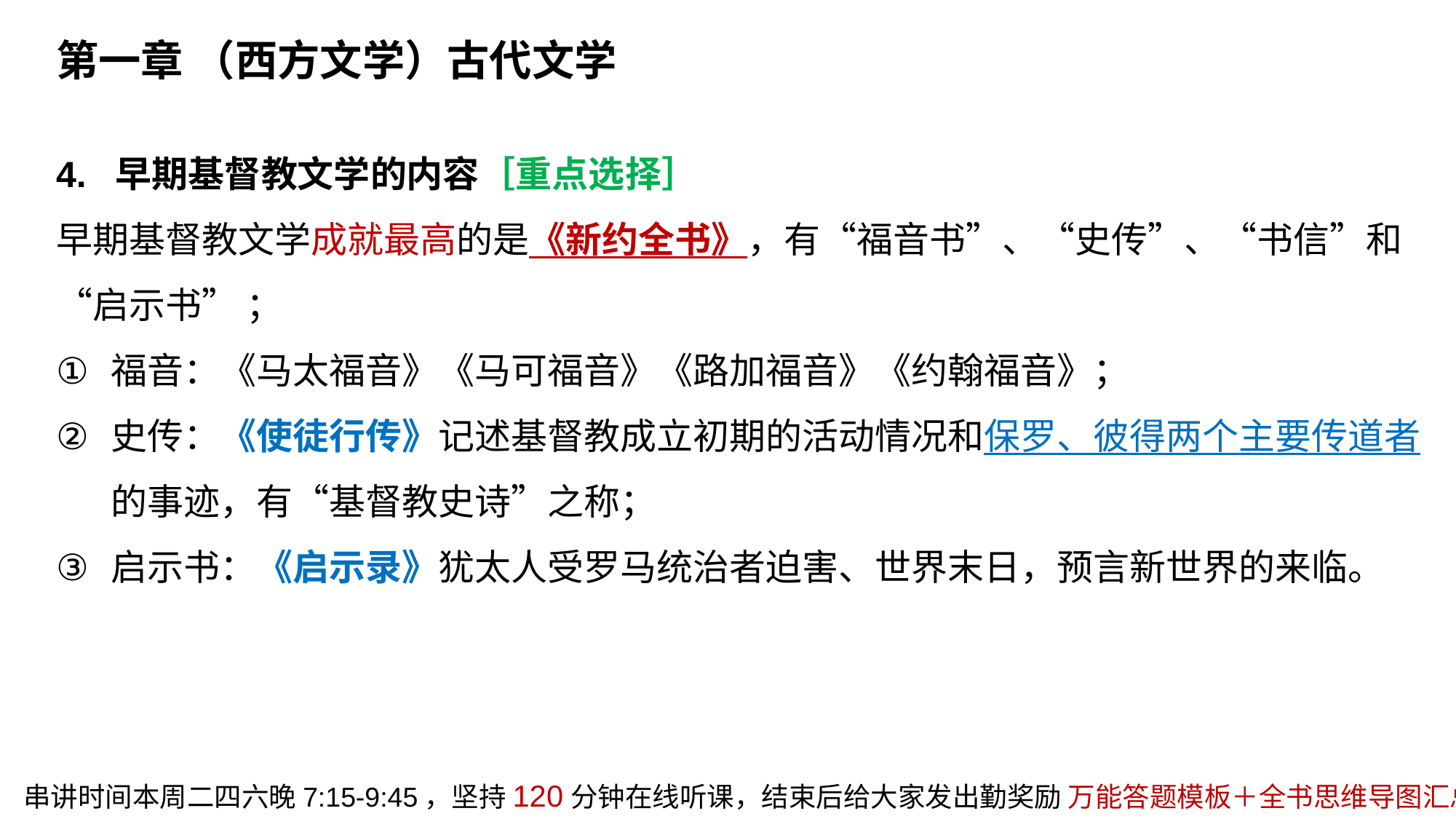

第一章 （西方文学）古代文学
4.  早期基督教文学的内容［重点选择］
早期基督教文学成就最高的是《新约全书》，有“福音书”、“史传”、“书信”和“启示书” ；
福音：《马太福音》《马可福音》《路加福音》《约翰福音》；
史传：《使徒行传》记述基督教成立初期的活动情况和保罗、彼得两个主要传道者的事迹，有“基督教史诗”之称；
启示书：《启示录》犹太人受罗马统治者迫害、世界末日，预言新世界的来临。